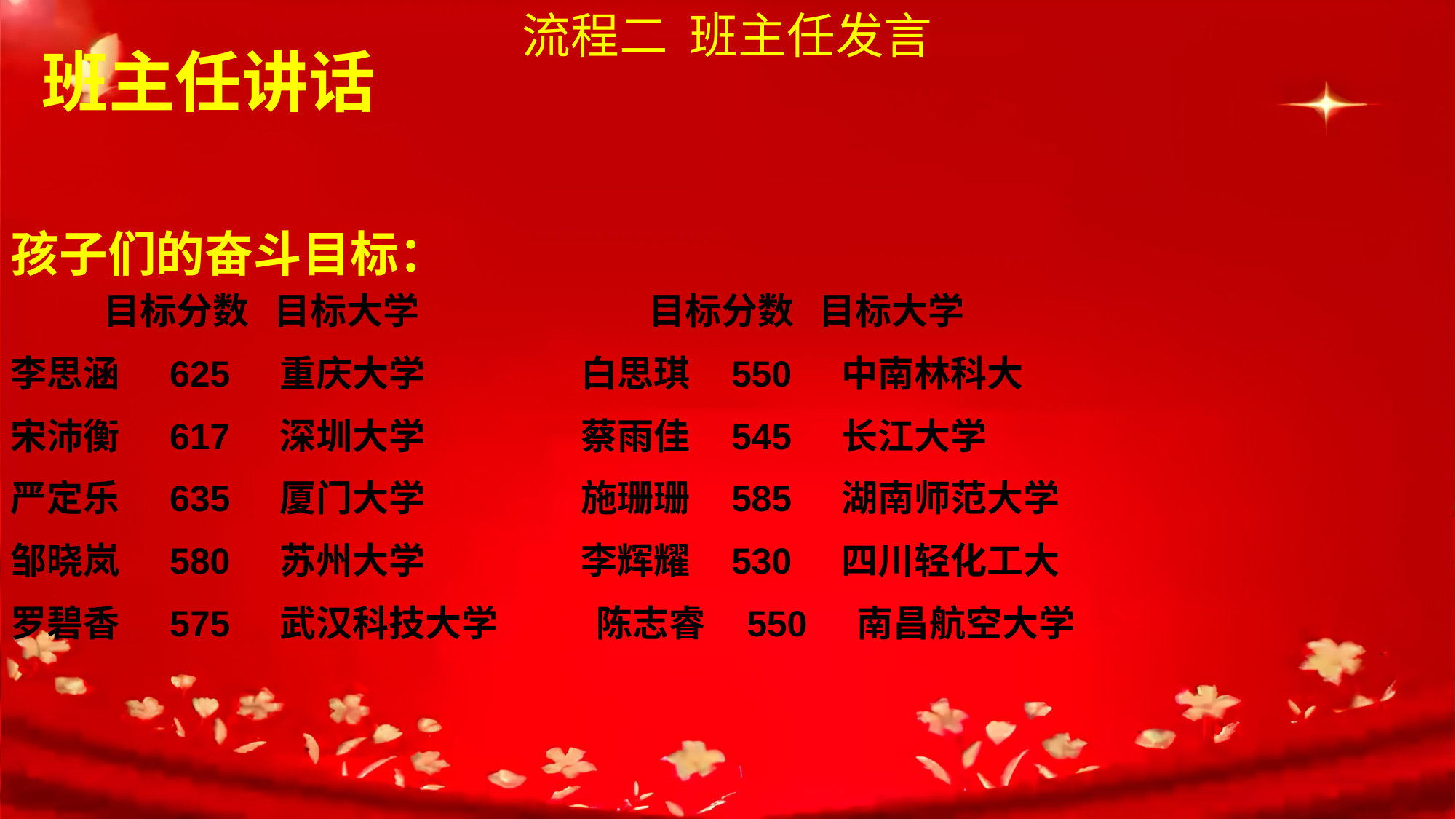

流程二  班主任发言
 班主任讲话
孩子们的奋斗目标：
              目标分数   目标大学                            目标分数   目标大学
李思涵     625    重庆大学                   白思琪    550    中南林科大
宋沛衡     617    深圳大学                   蔡雨佳    545    长江大学
严定乐     635    厦门大学                   施珊珊    585    湖南师范大学
邹晓岚     580    苏州大学                   李辉耀    530    四川轻化工大
罗碧香     575    武汉科技大学            陈志睿    550    南昌航空大学